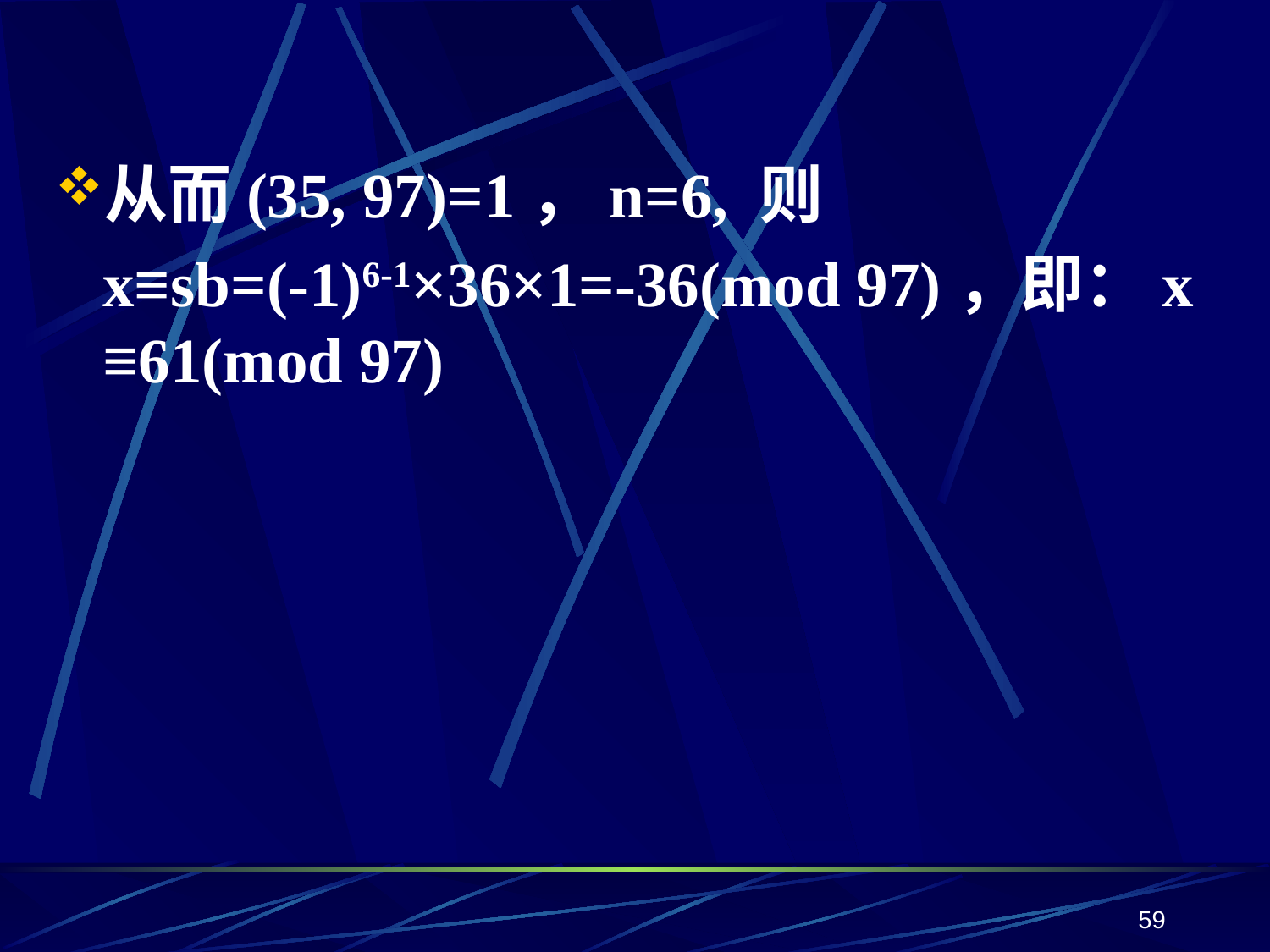

#
从而(35, 97)=1，n=6, 则
	x≡sb=(-1)6-1×36×1=-36(mod 97)，即：x ≡61(mod 97)

59